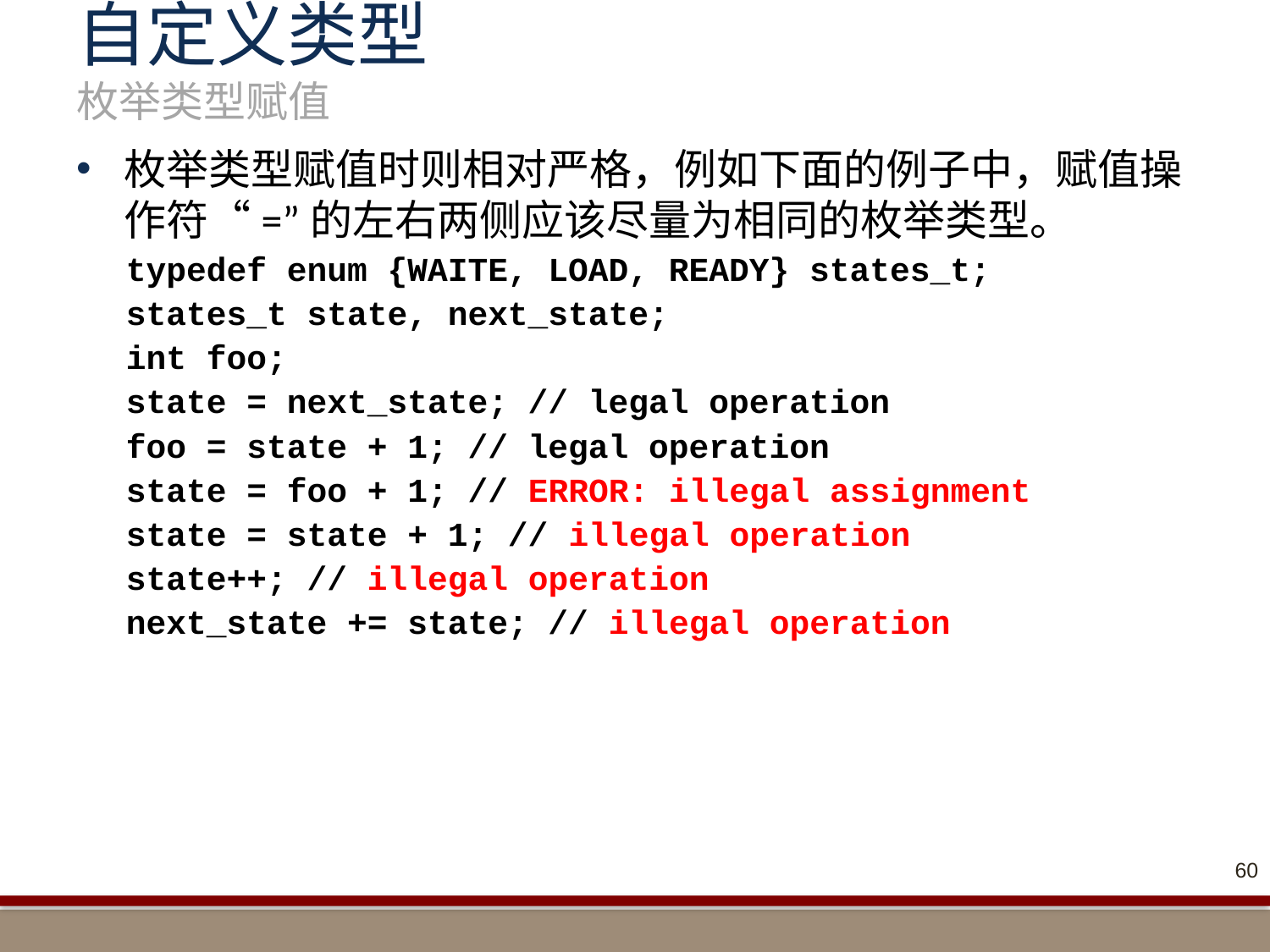

# 自定义类型 枚举类型赋值
枚举类型赋值时则相对严格，例如下面的例子中，赋值操作符“=”的左右两侧应该尽量为相同的枚举类型。
typedef enum {WAITE, LOAD, READY} states_t;
states_t state, next_state;
int foo;
state = next_state; // legal operation
foo = state + 1; // legal operation
state = foo + 1; // ERROR: illegal assignment
state = state + 1; // illegal operation
state++; // illegal operation
next_state += state; // illegal operation
60